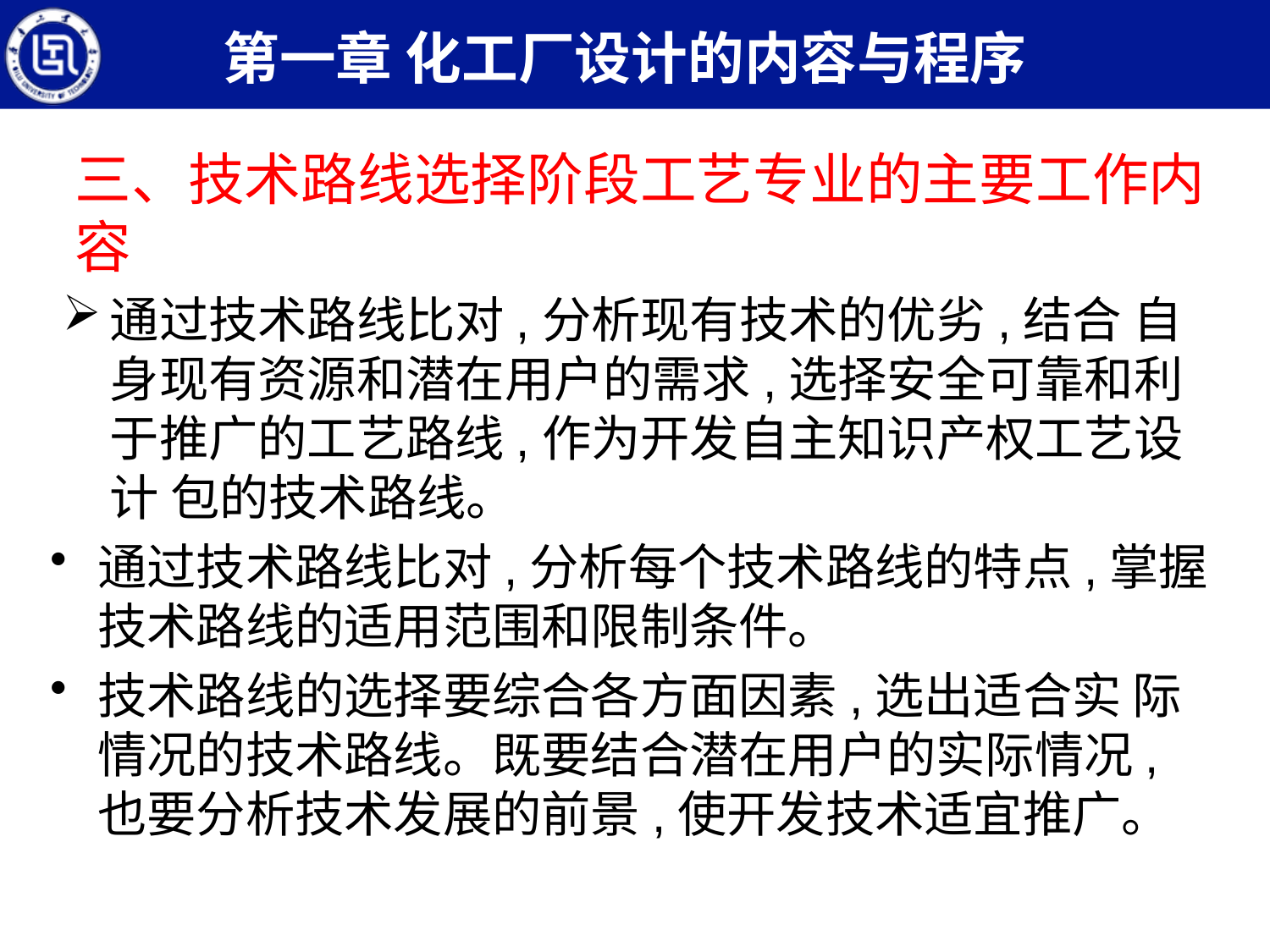

第一章 化工厂设计的内容与程序
三、技术路线选择阶段工艺专业的主要工作内容
通过技术路线比对,分析现有技术的优劣,结合 自身现有资源和潜在用户的需求,选择安全可靠和利 于推广的工艺路线,作为开发自主知识产权工艺设计 包的技术路线。
通过技术路线比对,分析每个技术路线的特点,掌握技术路线的适用范围和限制条件。
技术路线的选择要综合各方面因素,选出适合实 际情况的技术路线。既要结合潜在用户的实际情况, 也要分析技术发展的前景,使开发技术适宜推广。